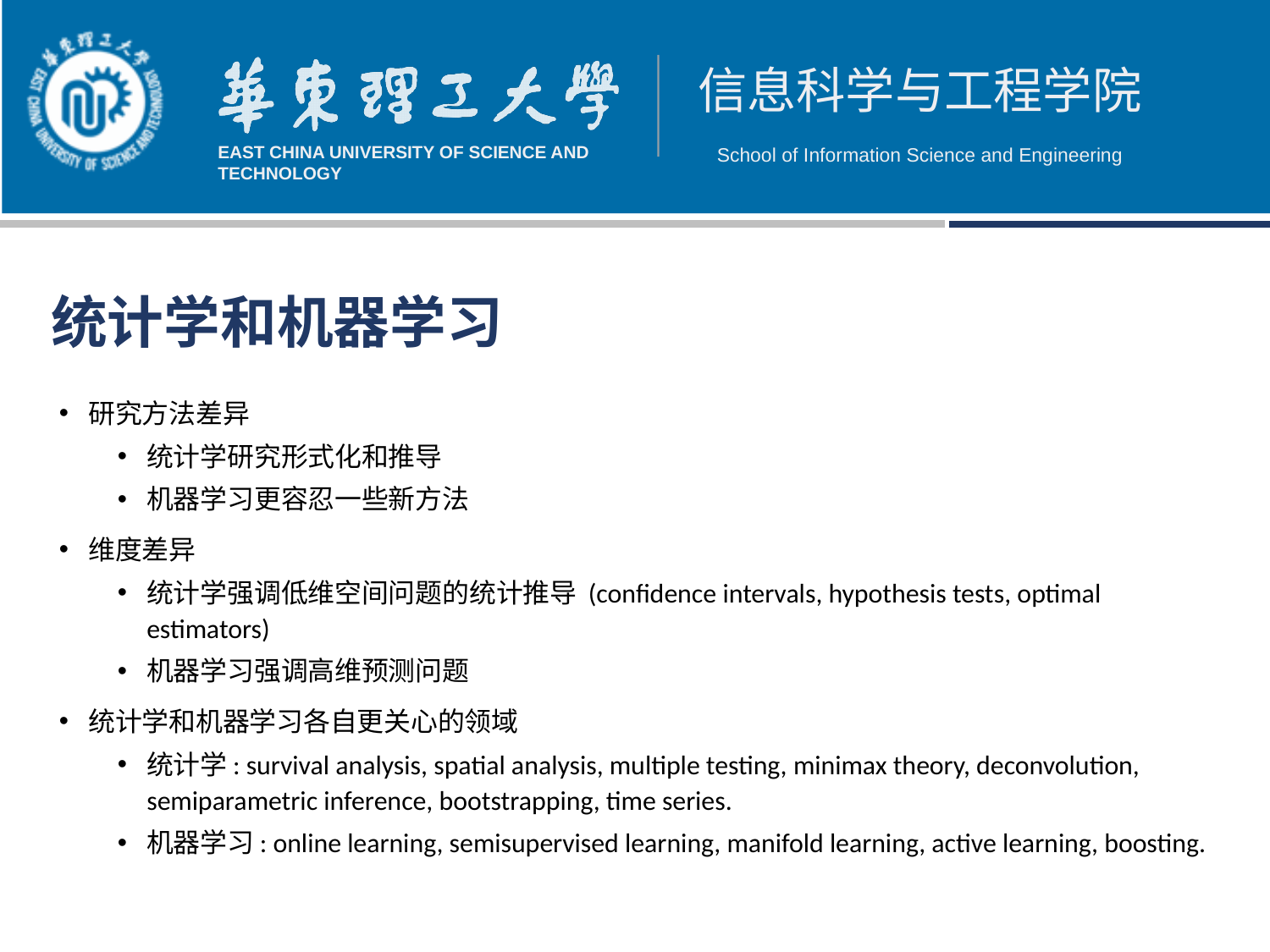

统计学和机器学习
研究方法差异
统计学研究形式化和推导
机器学习更容忍一些新方法
维度差异
统计学强调低维空间问题的统计推导 (confidence intervals, hypothesis tests, optimal estimators)
机器学习强调高维预测问题
统计学和机器学习各自更关心的领域
统计学: survival analysis, spatial analysis, multiple testing, minimax theory, deconvolution,  semiparametric inference, bootstrapping, time series.
机器学习: online learning, semisupervised learning, manifold learning, active learning, boosting.

24